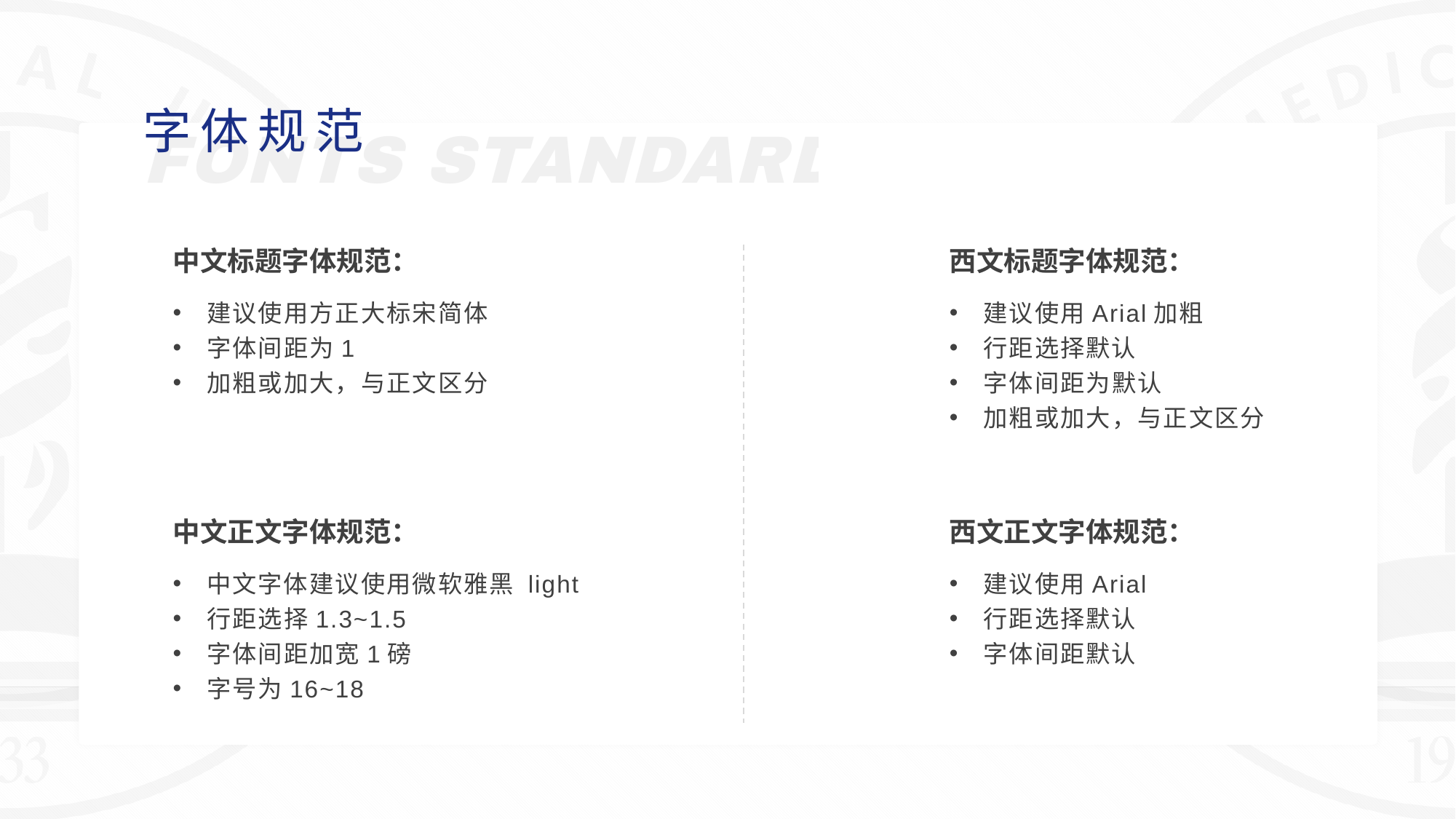

字体规范
FONTS STANDARD

中文标题字体规范：
西文标题字体规范：
建议使用方正大标宋简体
字体间距为1
加粗或加大，与正文区分
建议使用Arial加粗
行距选择默认
字体间距为默认
加粗或加大，与正文区分
中文正文字体规范：
西文正文字体规范：
中文字体建议使用微软雅黑 light
行距选择1.3~1.5
字体间距加宽1磅
字号为16~18

建议使用Arial
行距选择默认
字体间距默认